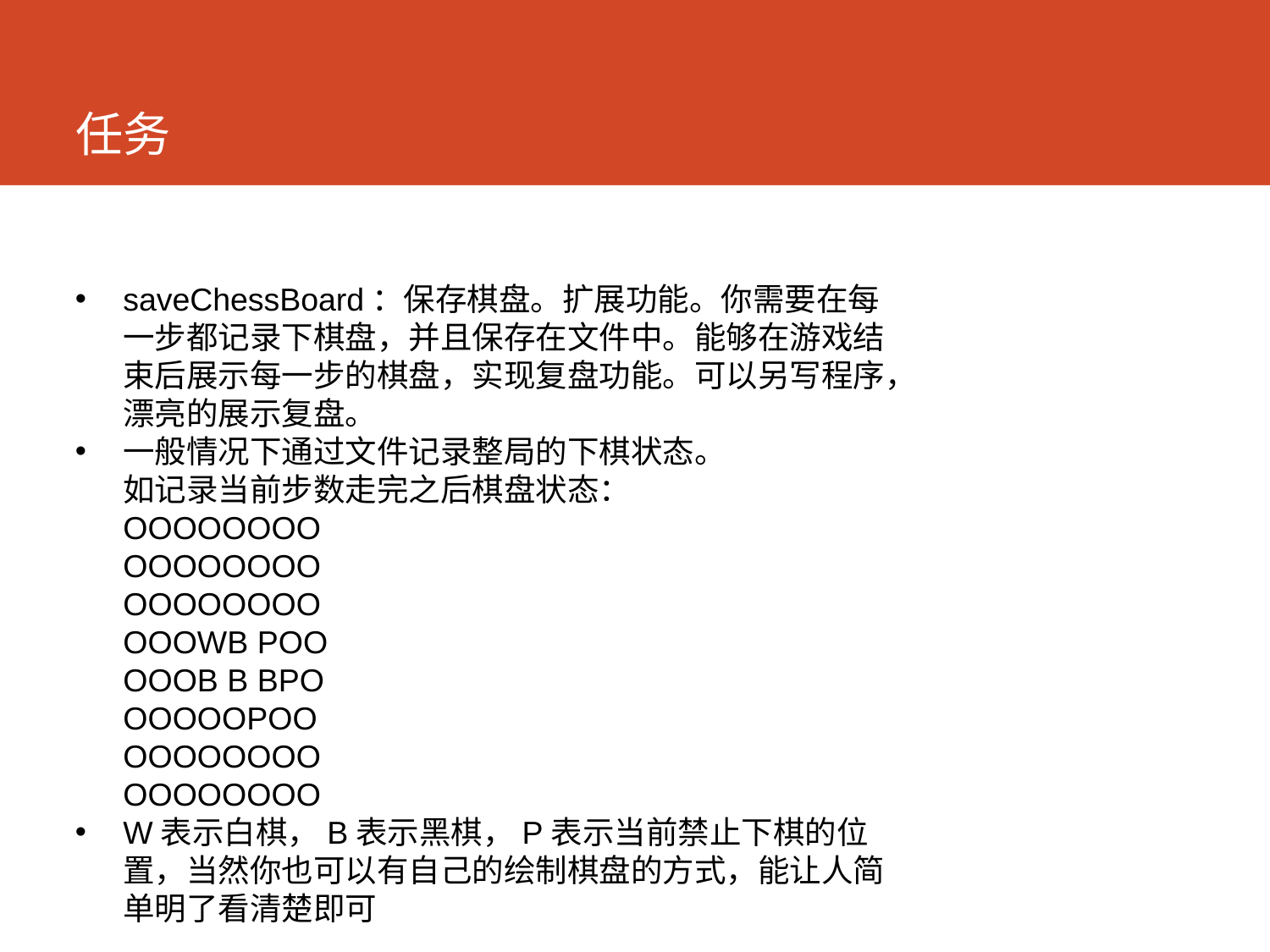

# 任务
saveChessBoard：保存棋盘。扩展功能。你需要在每一步都记录下棋盘，并且保存在文件中。能够在游戏结束后展示每一步的棋盘，实现复盘功能。可以另写程序，漂亮的展示复盘。
一般情况下通过文件记录整局的下棋状态。
如记录当前步数走完之后棋盘状态：
OOOOOOOO
OOOOOOOO
OOOOOOOO
OOOWB POO
OOOB B BPO
OOOOOPOO
OOOOOOOO
OOOOOOOO
W表示白棋，B表示黑棋，P表示当前禁止下棋的位置，当然你也可以有自己的绘制棋盘的方式，能让人简单明了看清楚即可